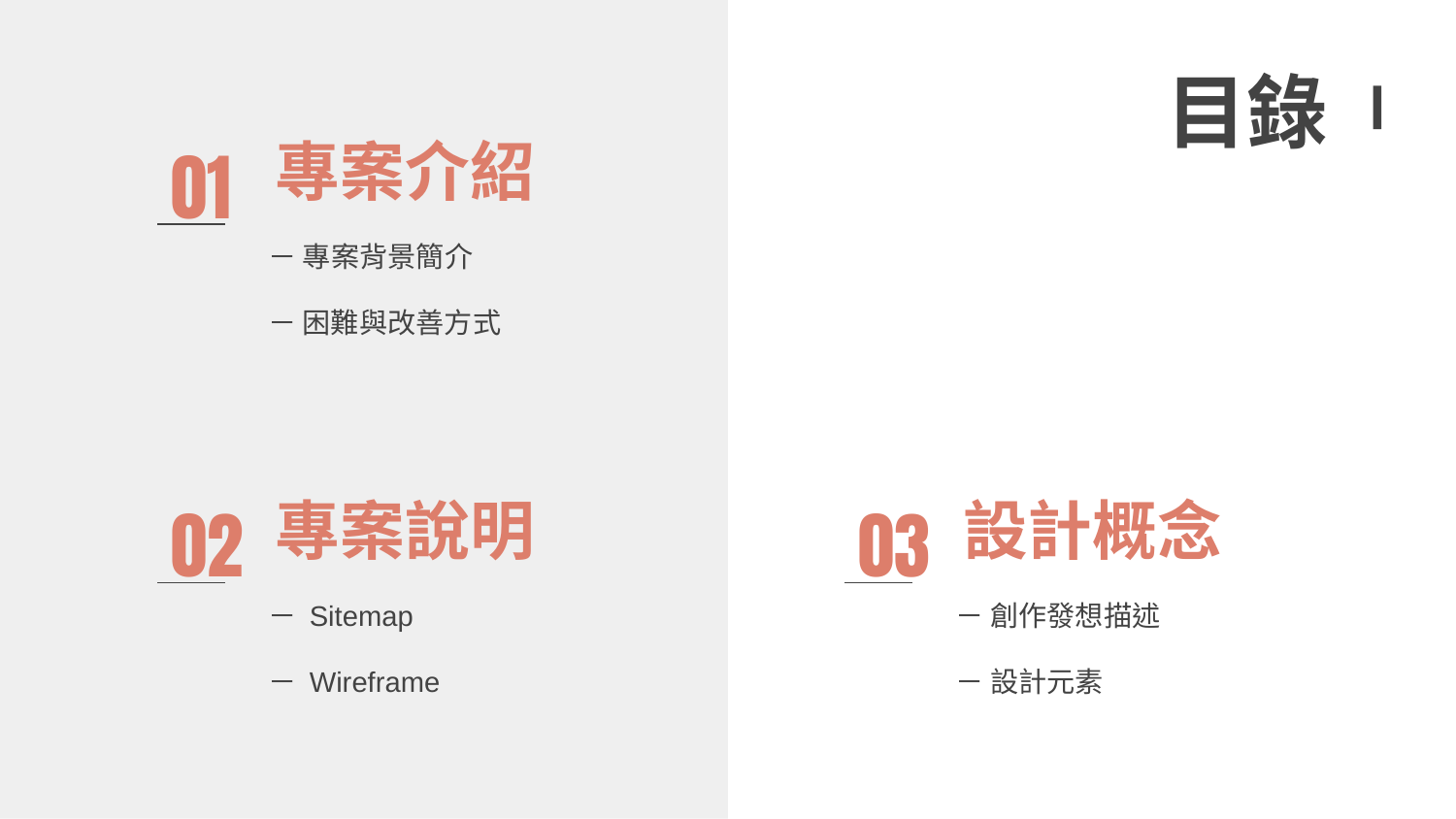

# 目錄
專案介紹

01
－ 專案背景簡介
－ 困難與改善方式

專案說明

設計概念

02
03
－ Sitemap
－ Wireframe
－ 創作發想描述
－ 設計元素